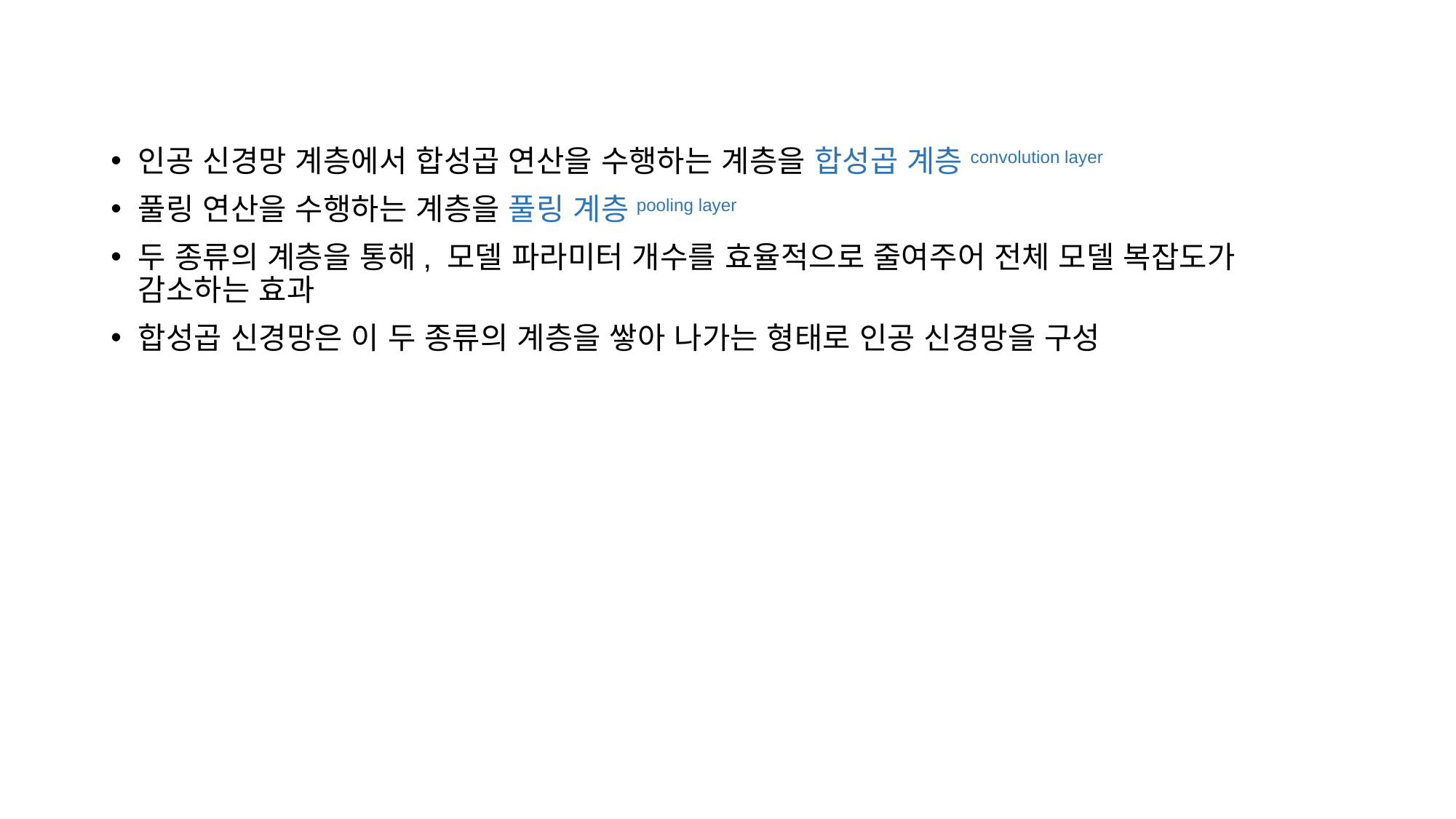

인공 신경망 계층에서 합성곱 연산을 수행하는 계층을 합성곱 계층convolution layer
풀링 연산을 수행하는 계층을 풀링 계층pooling layer
두 종류의 계층을 통해, 모델 파라미터 개수를 효율적으로 줄여주어 전체 모델 복잡도가 감소하는 효과
합성곱 신경망은 이 두 종류의 계층을 쌓아 나가는 형태로 인공 신경망을 구성